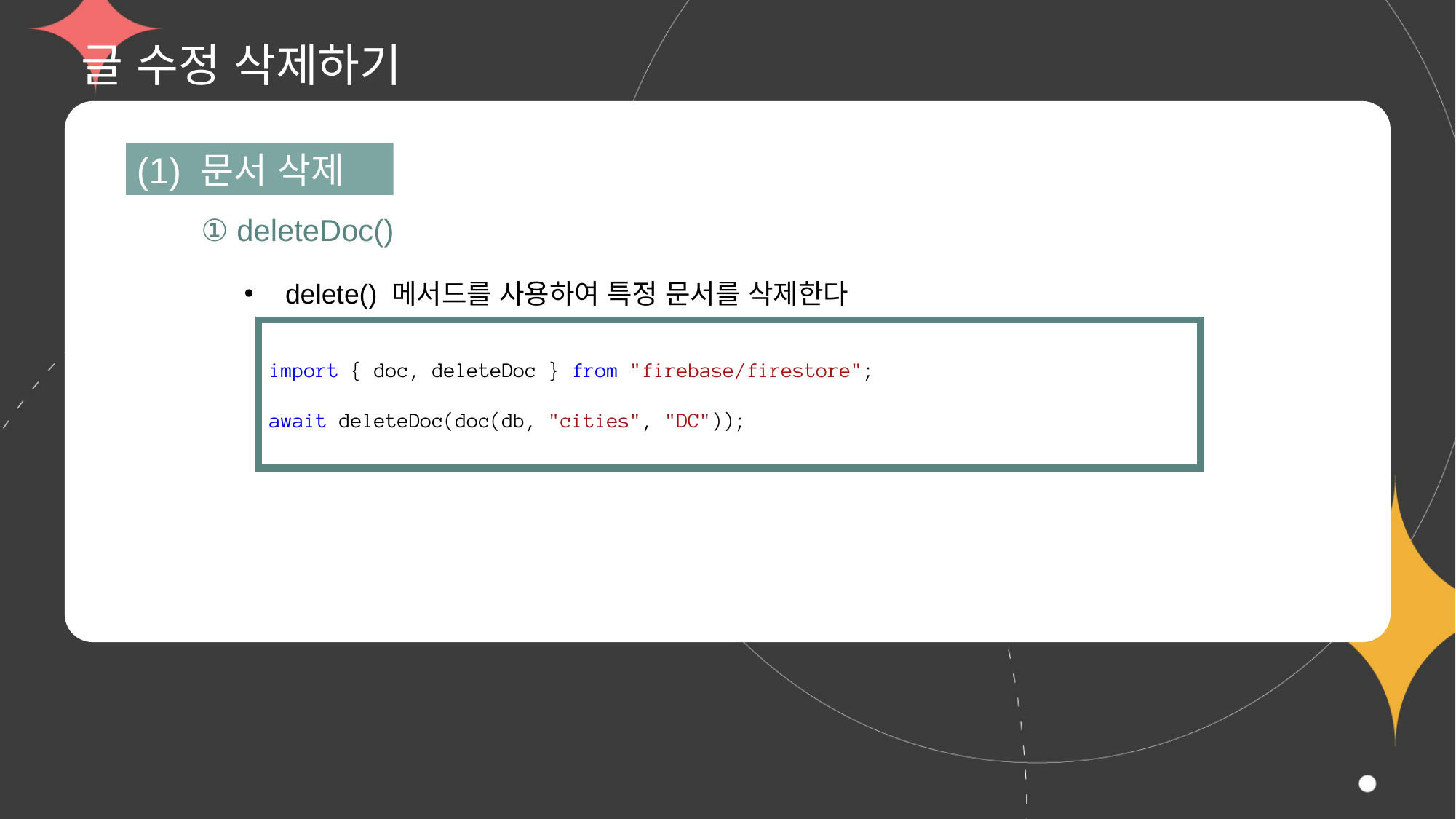

# 글 수정 삭제하기
(1) 문서 삭제
① deleteDoc()
delete() 메서드를 사용하여 특정 문서를 삭제한다
import { doc, deleteDoc } from "firebase/firestore";
await deleteDoc(doc(db, "cities", "DC"));